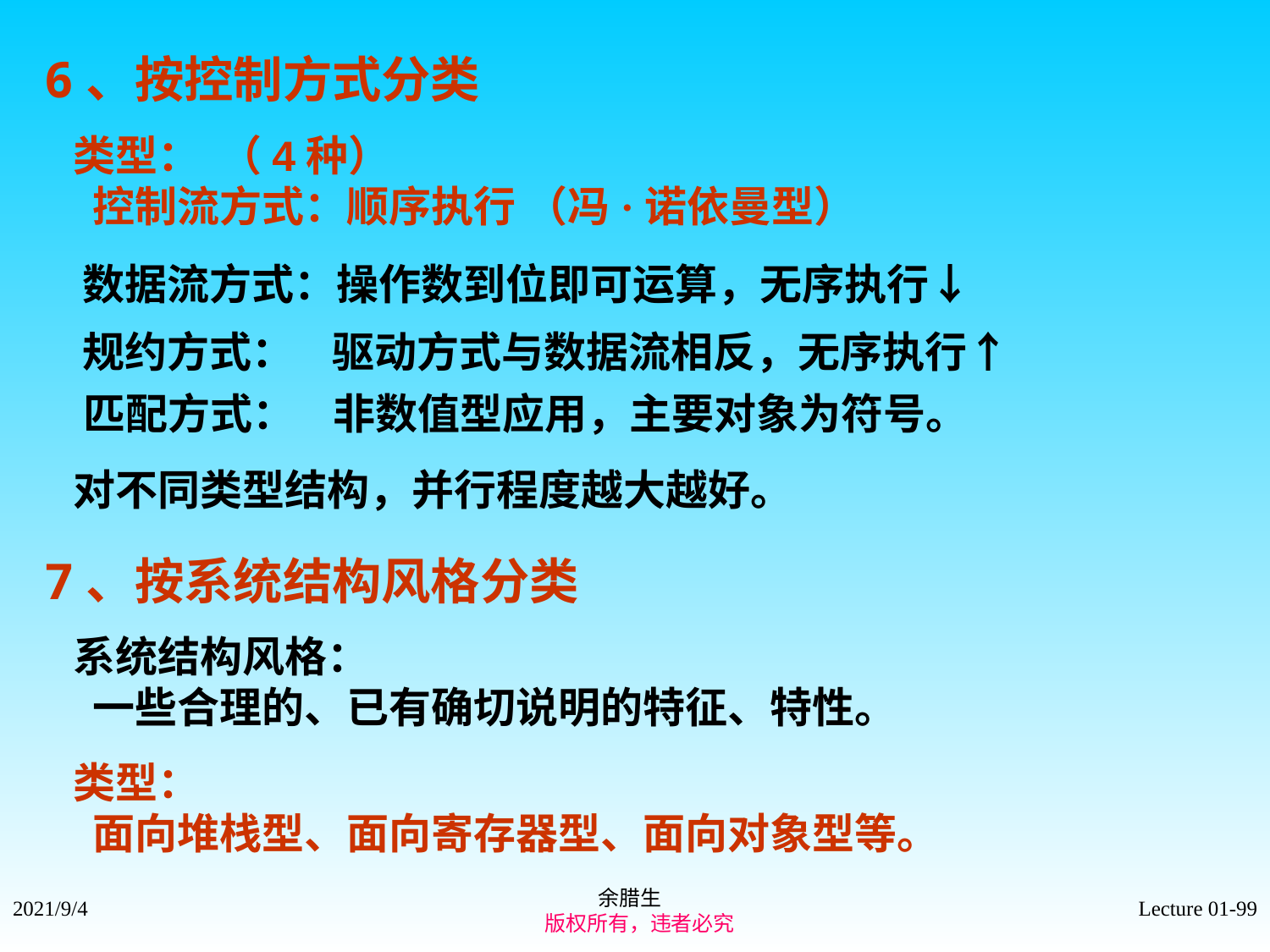

6、按控制方式分类
  类型：  （4种）
    控制流方式：顺序执行 （冯·诺依曼型）
   数据流方式：操作数到位即可运算，无序执行↓
   规约方式：    驱动方式与数据流相反，无序执行↑
   匹配方式：    非数值型应用，主要对象为符号。
  对不同类型结构，并行程度越大越好。
7、按系统结构风格分类
  系统结构风格：
    一些合理的、已有确切说明的特征、特性。
  类型：
    面向堆栈型、面向寄存器型、面向对象型等。
余腊生
 版权所有，违者必究
2021/9/4
Lecture 01-99